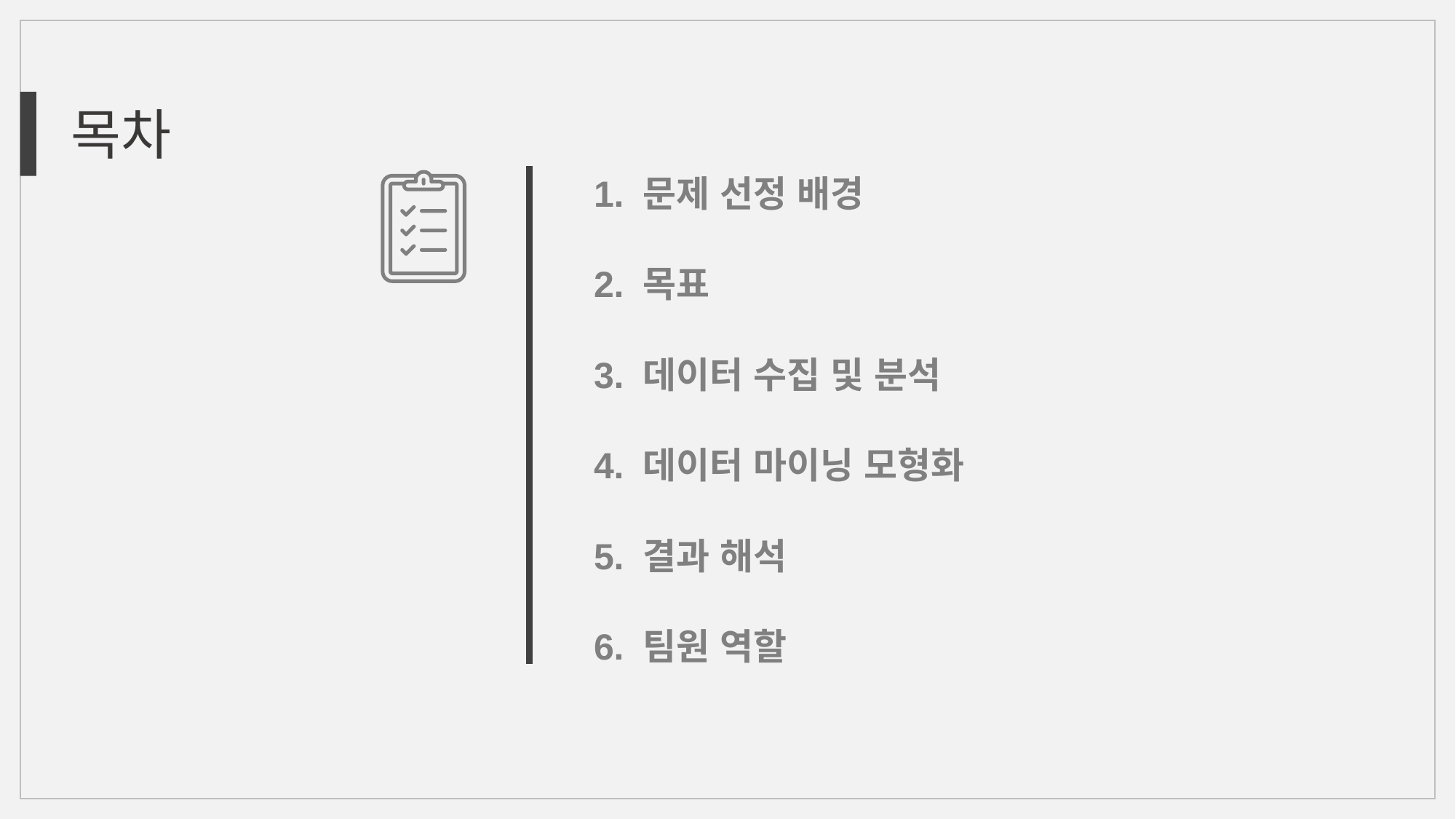

목차
1. 문제 선정 배경

2. 목표
3. 데이터 수집 및 분석
4. 데이터 마이닝 모형화
5. 결과 해석
6. 팀원 역할